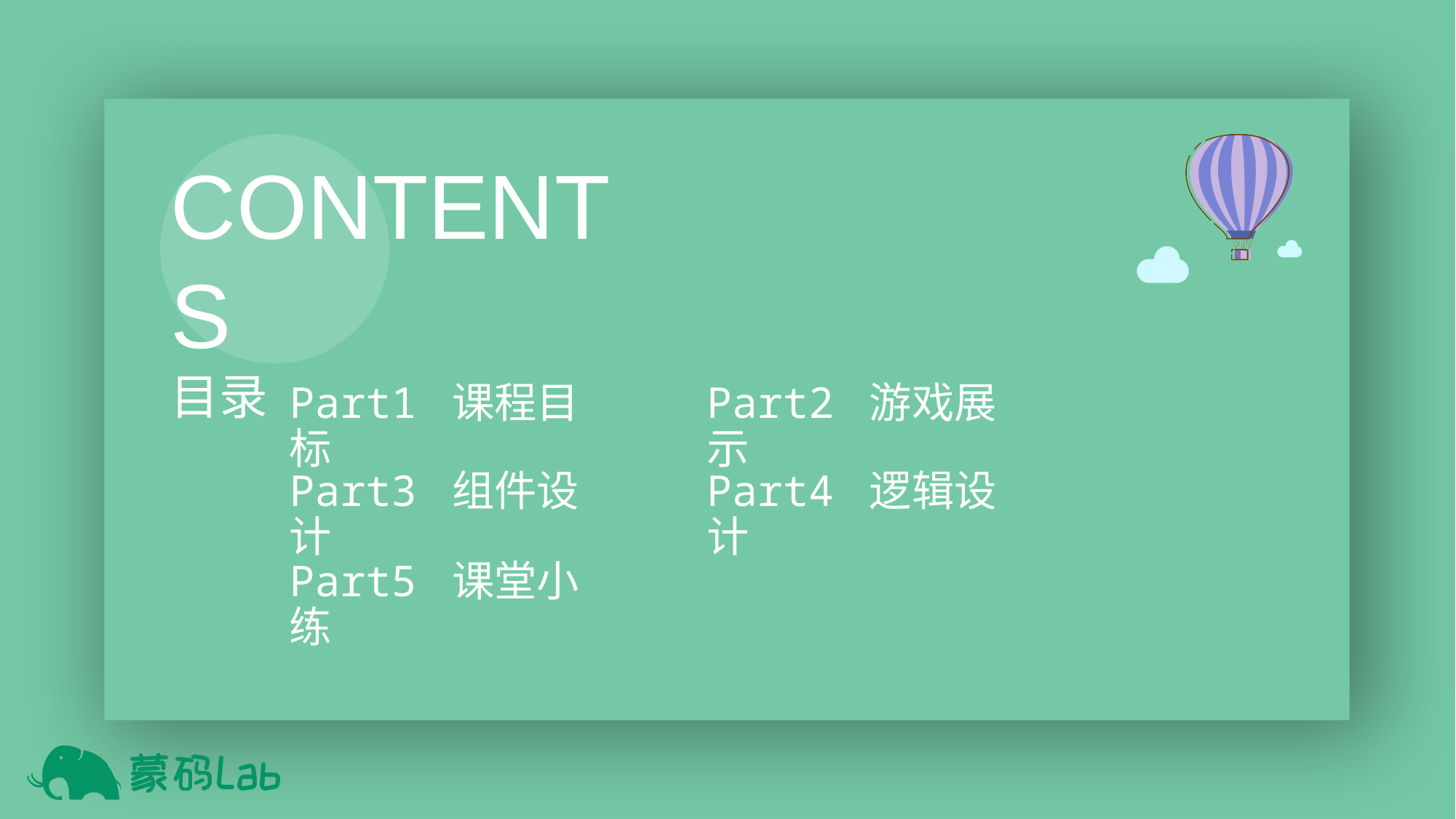

Part1 课程目标
Part2 游戏展示
Part3 组件设计
Part4 逻辑设计

Part5 课堂小练